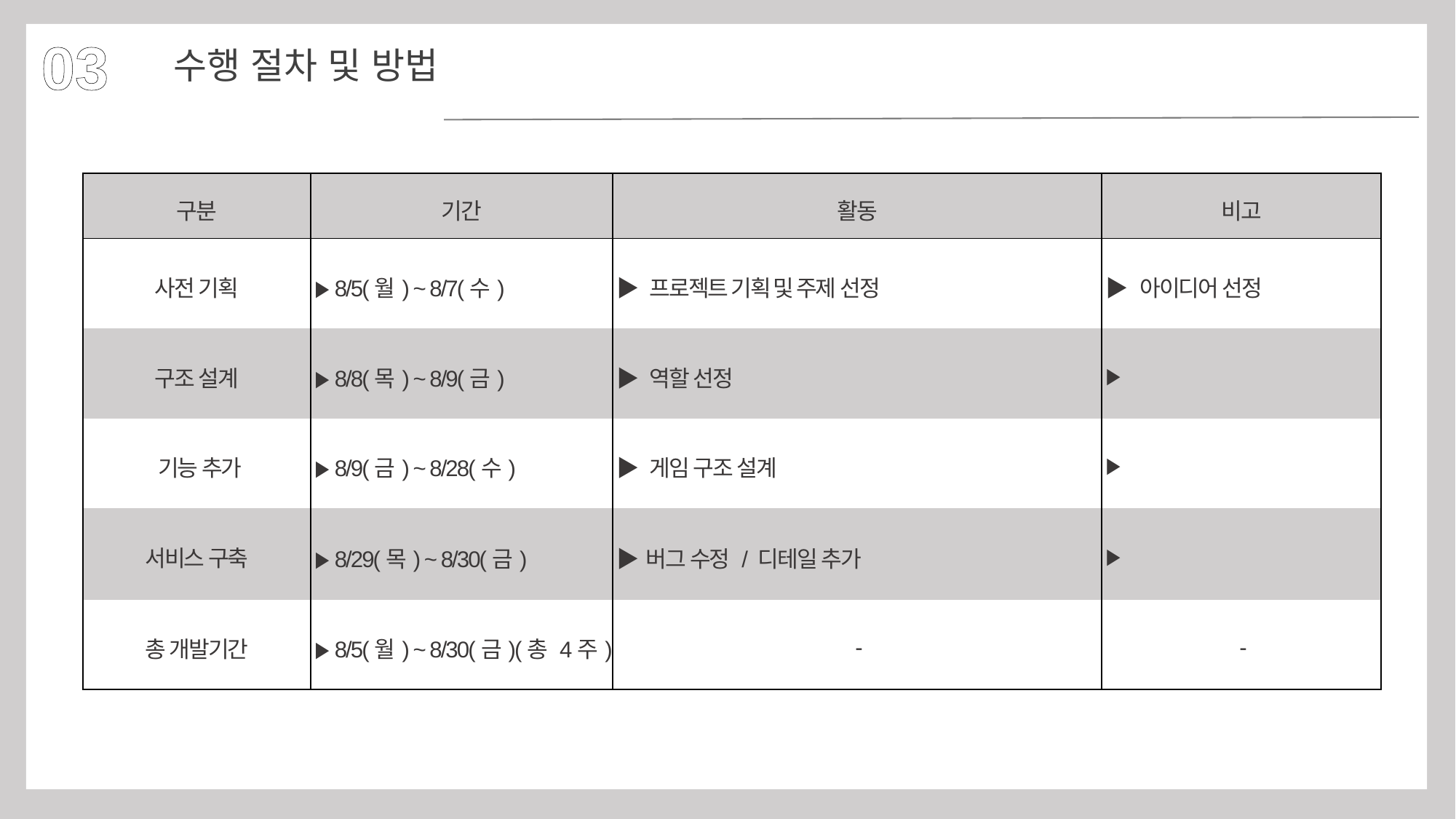

03

수행 절차 및 방법
| 구분 | 기간 | 활동 | 비고 |
| --- | --- | --- | --- |
| 사전 기획 | ▶ 8/5(월) ~ 8/7(수) | ▶ 프로젝트 기획 및 주제 선정 | ▶ 아이디어 선정 |
| 구조 설계 | ▶ 8/8(목) ~ 8/9(금) | ▶ 역할 선정 | ▶ |
| ​기능 추가 | ▶ 8/9(금) ~ 8/28(수) | ▶ 게임 구조 설계 | ▶ |
| 서비스 구축 | ▶ 8/29(목) ~ 8/30(금) | ▶버그 수정 / 디테일 추가 | ▶ |
| 총 개발기간 | ▶ 8/5(월) ~ 8/30(금)(총 4주) | - | - |